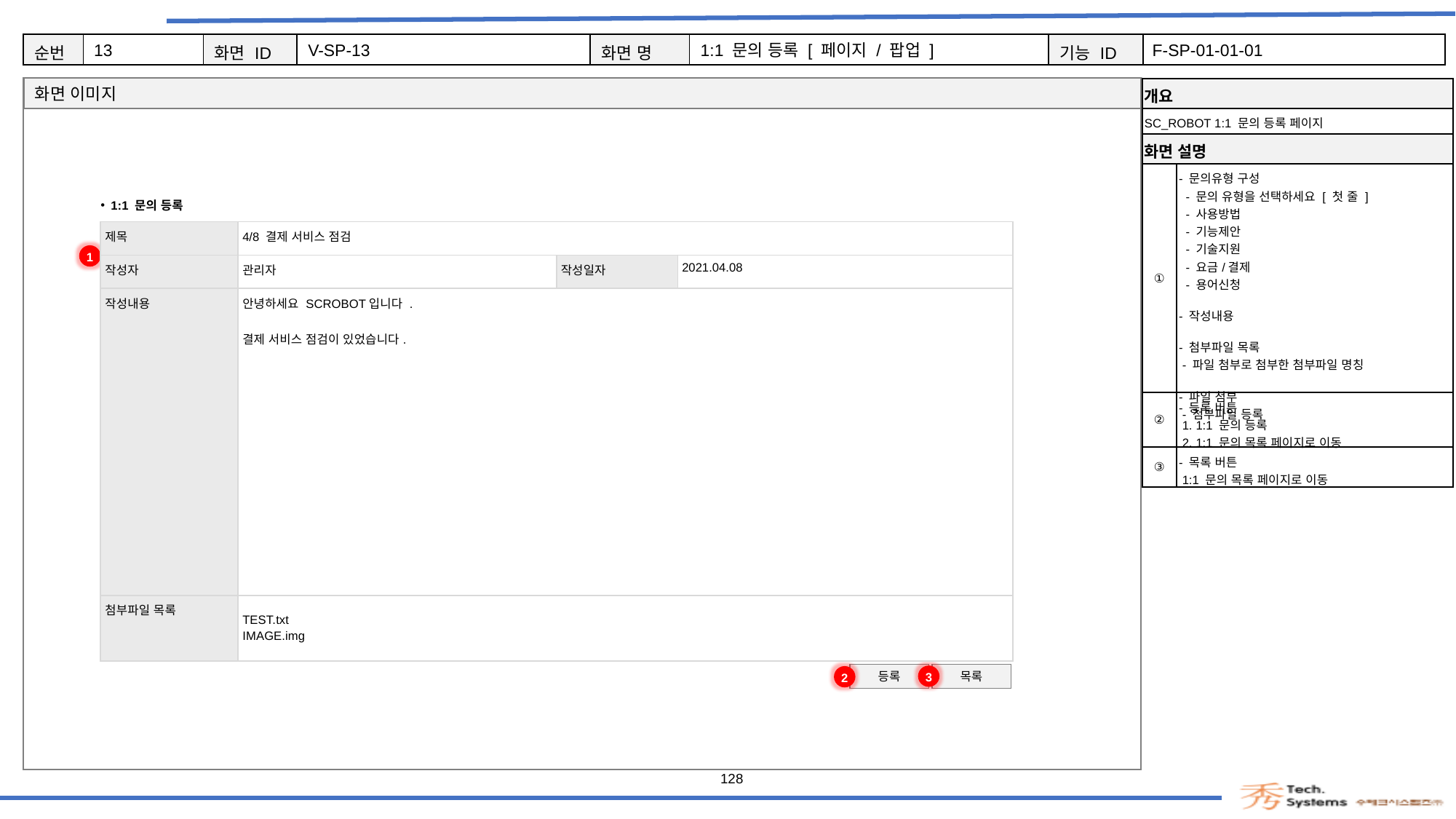

13
V-SP-13
1:1 문의 등록 [ 페이지 / 팝업 ]
F-SP-01-01-01
| 개요 |  |
| --- | --- |
| SC\_ROBOT 1:1 문의 등록 페이지 |  |
| 화면 설명 | Description |
| ① | - 문의유형 구성 - 문의 유형을 선택하세요 [ 첫 줄 ] - 사용방법 - 기능제안 - 기술지원 - 요금/결제 - 용어신청 - 작성내용 - 첨부파일 목록 - 파일 첨부로 첨부한 첨부파일 명칭 - 파일 첨부 - 첨부파일 등록 |
| ② | - 등록 버튼 1. 1:1 문의 등록 2. 1:1 문의 목록 페이지로 이동 |
| ③ | - 목록 버튼 1:1 문의 목록 페이지로 이동 |
1:1 문의 등록
| 제목 | 4/8 결제 서비스 점검 |  |  |
| --- | --- | --- | --- |
| 작성자 | 관리자 | 작성일자 | 2021.04.08 |
| 작성내용 | 안녕하세요 SCROBOT입니다 . 결제 서비스 점검이 있었습니다. | 직급 |  |
| 첨부파일 목록 | TEST.txt IMAGE.img |  |  |
1

카드 결제가 안되요
카드결제가 안되요 , DEVELOPER 결제 하려고 하는데 결제가 안됩니다

등록
3

목록
2